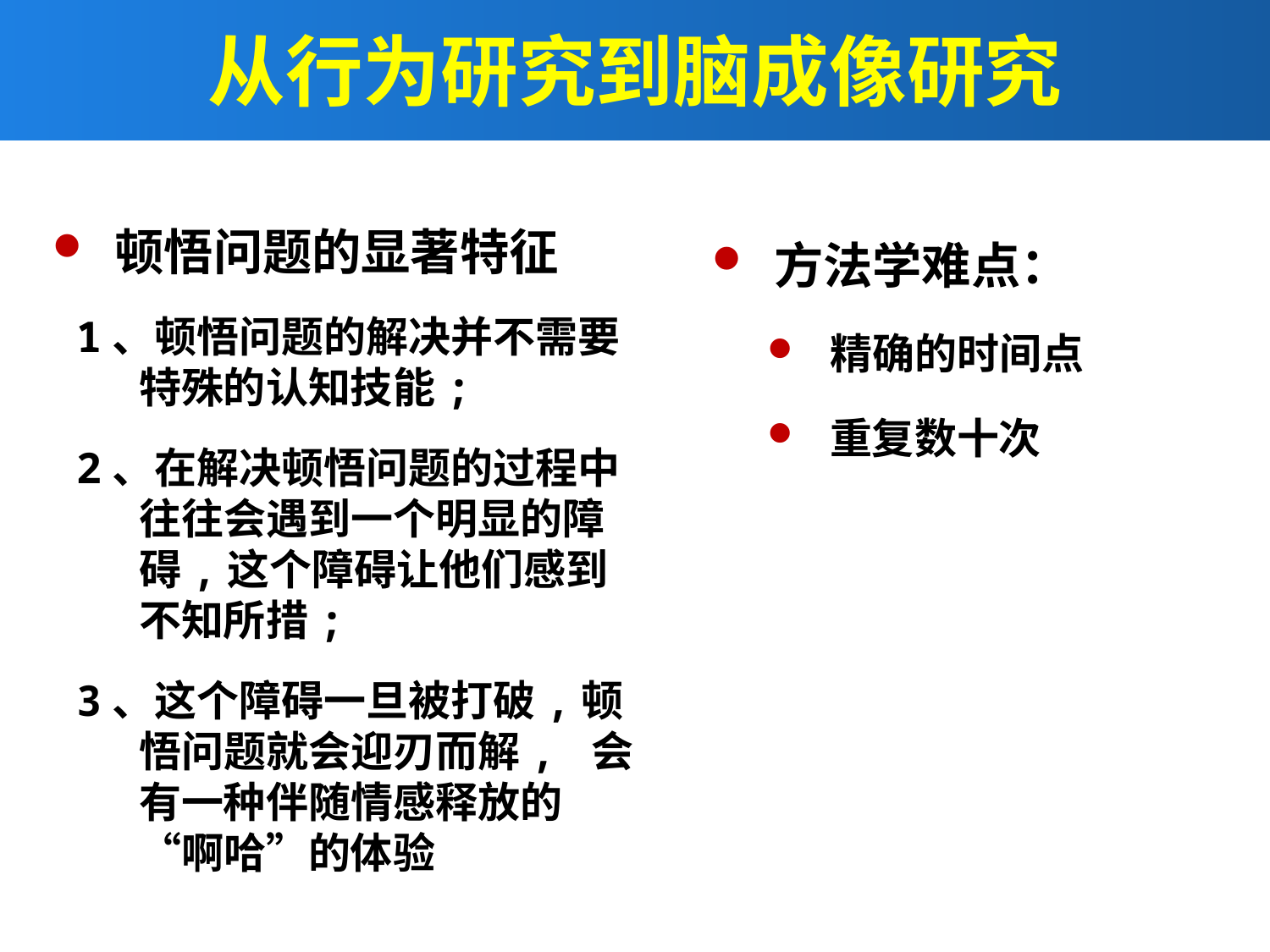

# 从行为研究到脑成像研究
方法学难点：
精确的时间点
重复数十次

顿悟问题的显著特征
1、顿悟问题的解决并不需要特殊的认知技能;
2、在解决顿悟问题的过程中往往会遇到一个明显的障碍,这个障碍让他们感到不知所措;
3、这个障碍一旦被打破,顿悟问题就会迎刃而解, 会有一种伴随情感释放的“啊哈”的体验